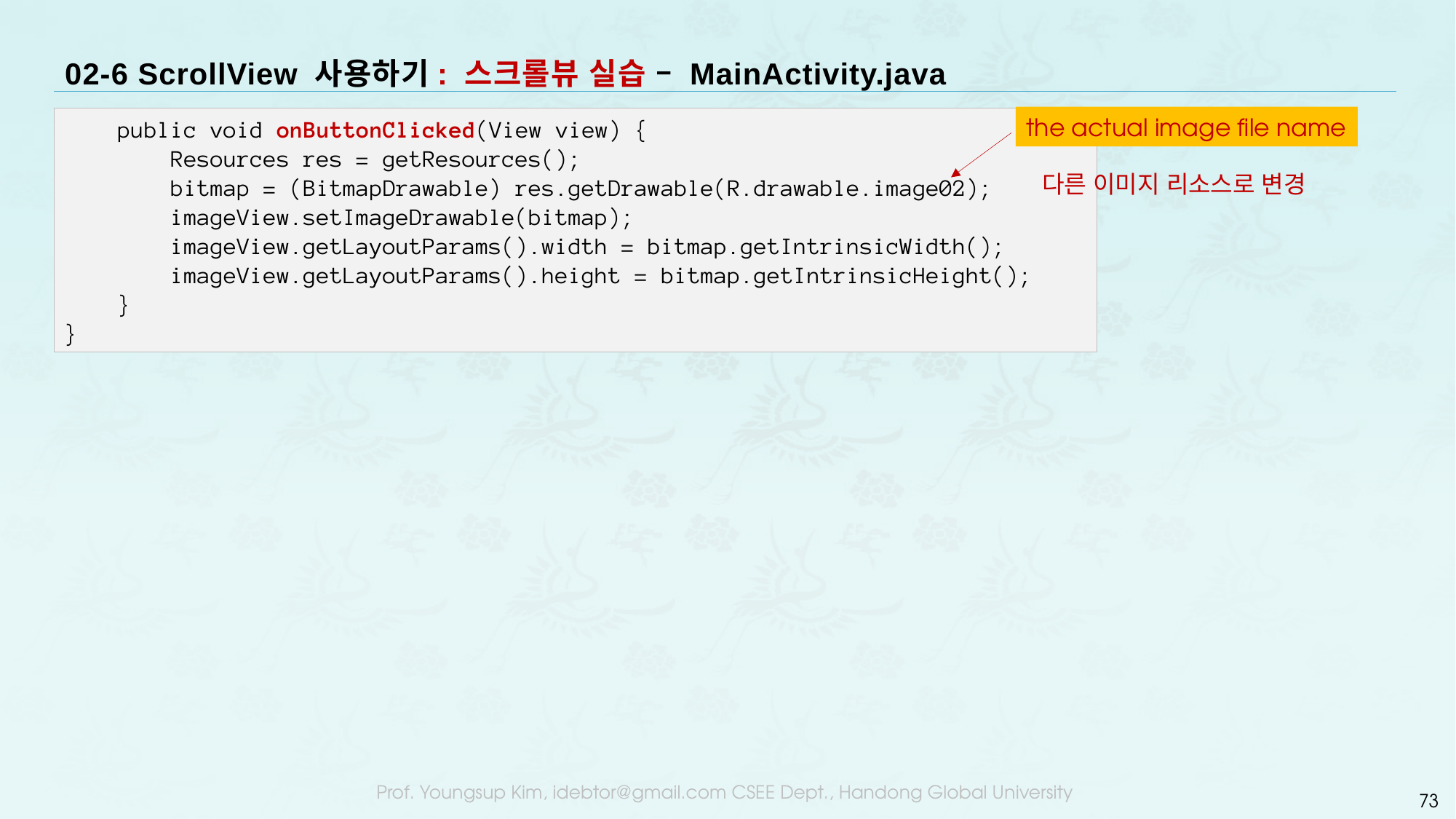

# 02-6 ScrollView 사용하기: 스크롤뷰 실습 – MainActivity.java
the actual image file name
    public void onButtonClicked(View view) {
        Resources res = getResources();
        bitmap = (BitmapDrawable) res.getDrawable(R.drawable.image02);
        imageView.setImageDrawable(bitmap);
        imageView.getLayoutParams().width = bitmap.getIntrinsicWidth();
        imageView.getLayoutParams().height = bitmap.getIntrinsicHeight();
    }
}
다른 이미지 리소스로 변경
73